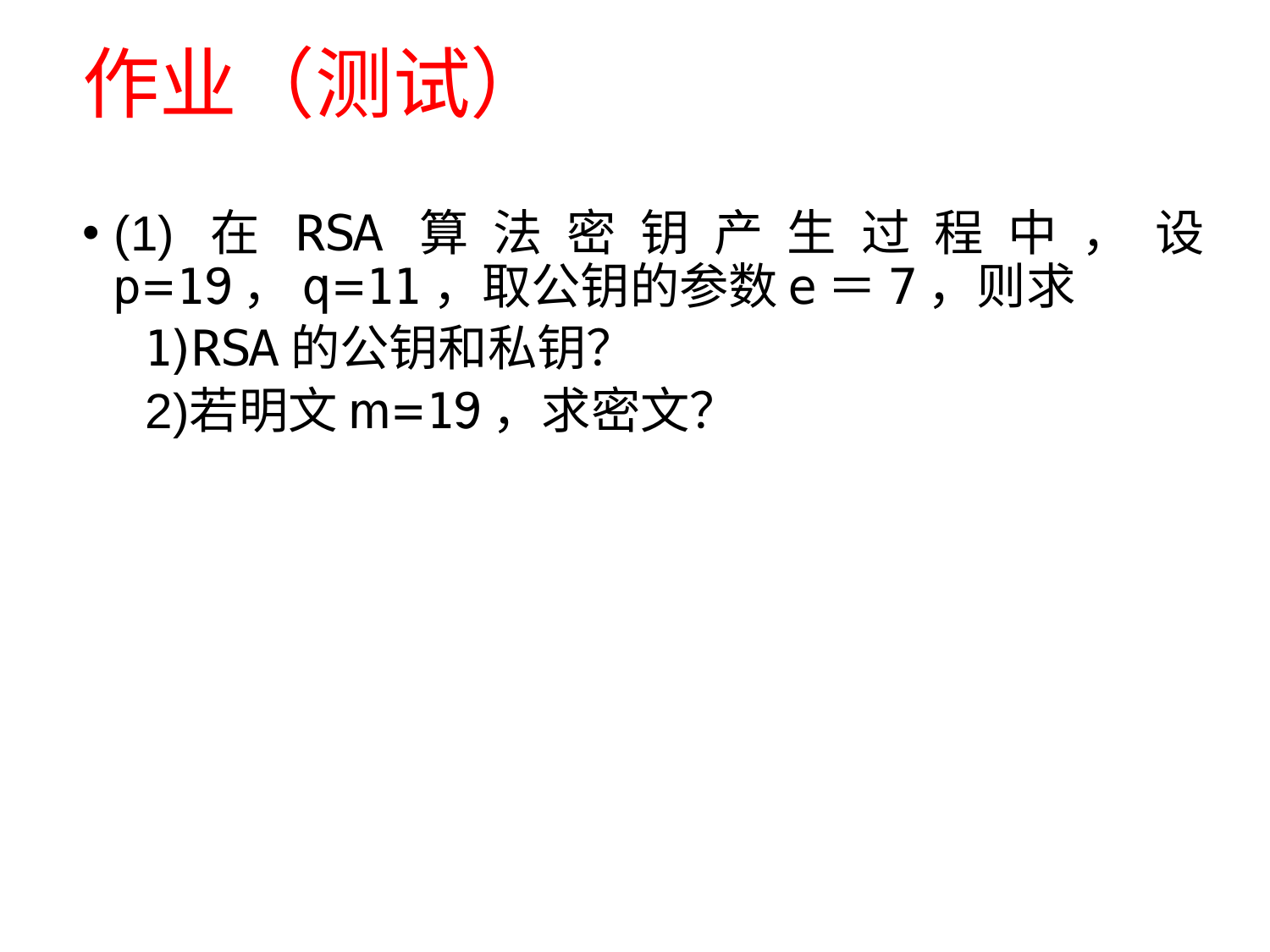

# 作业（测试）
(1)在RSA算法密钥产生过程中，设p=19，q=11，取公钥的参数e＝7，则求
RSA的公钥和私钥？
若明文m=19，求密文？
46